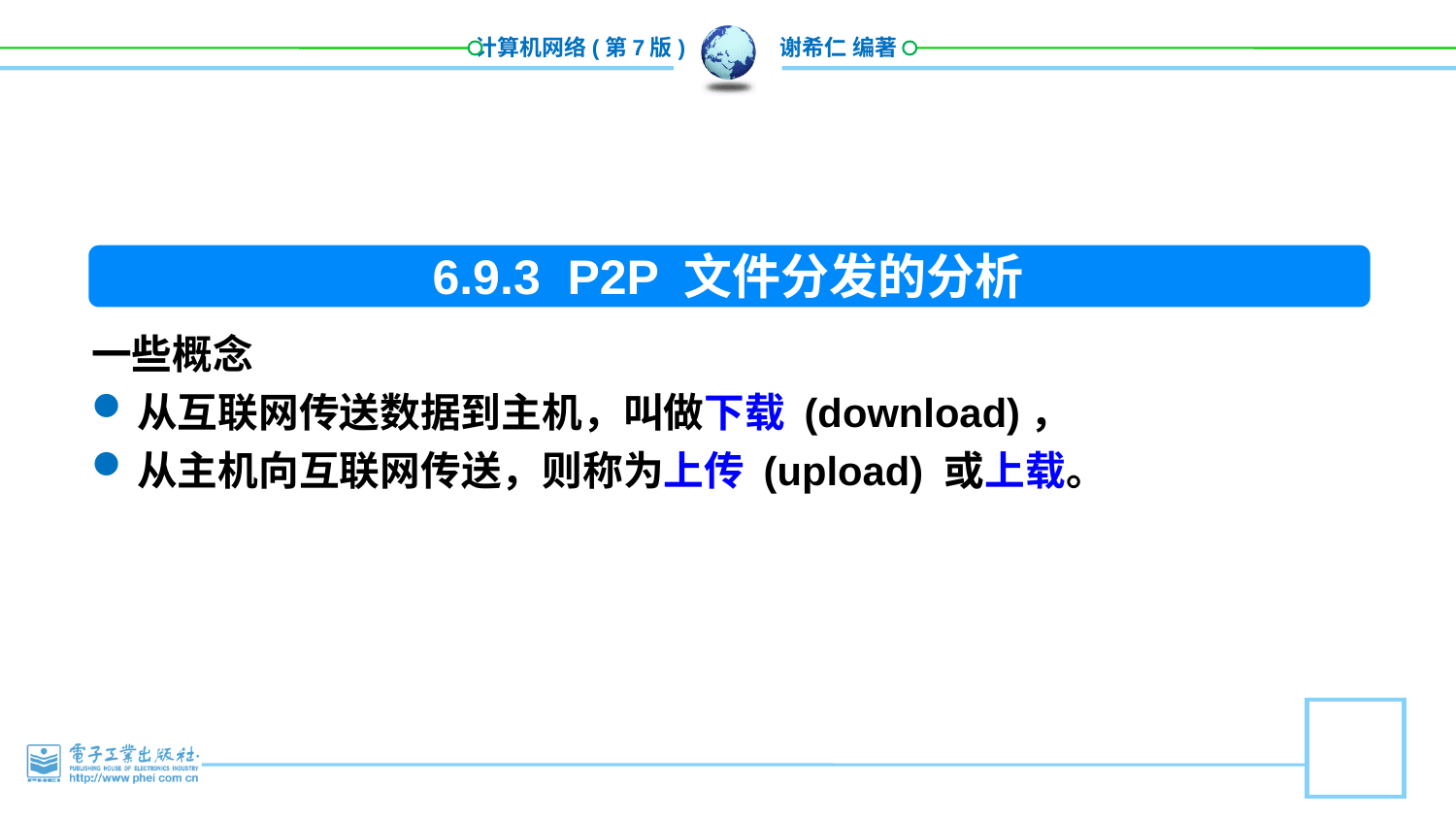

6.9.3  P2P 文件分发的分析

一些概念
从互联网传送数据到主机，叫做下载 (download)，
从主机向互联网传送，则称为上传 (upload) 或上载。